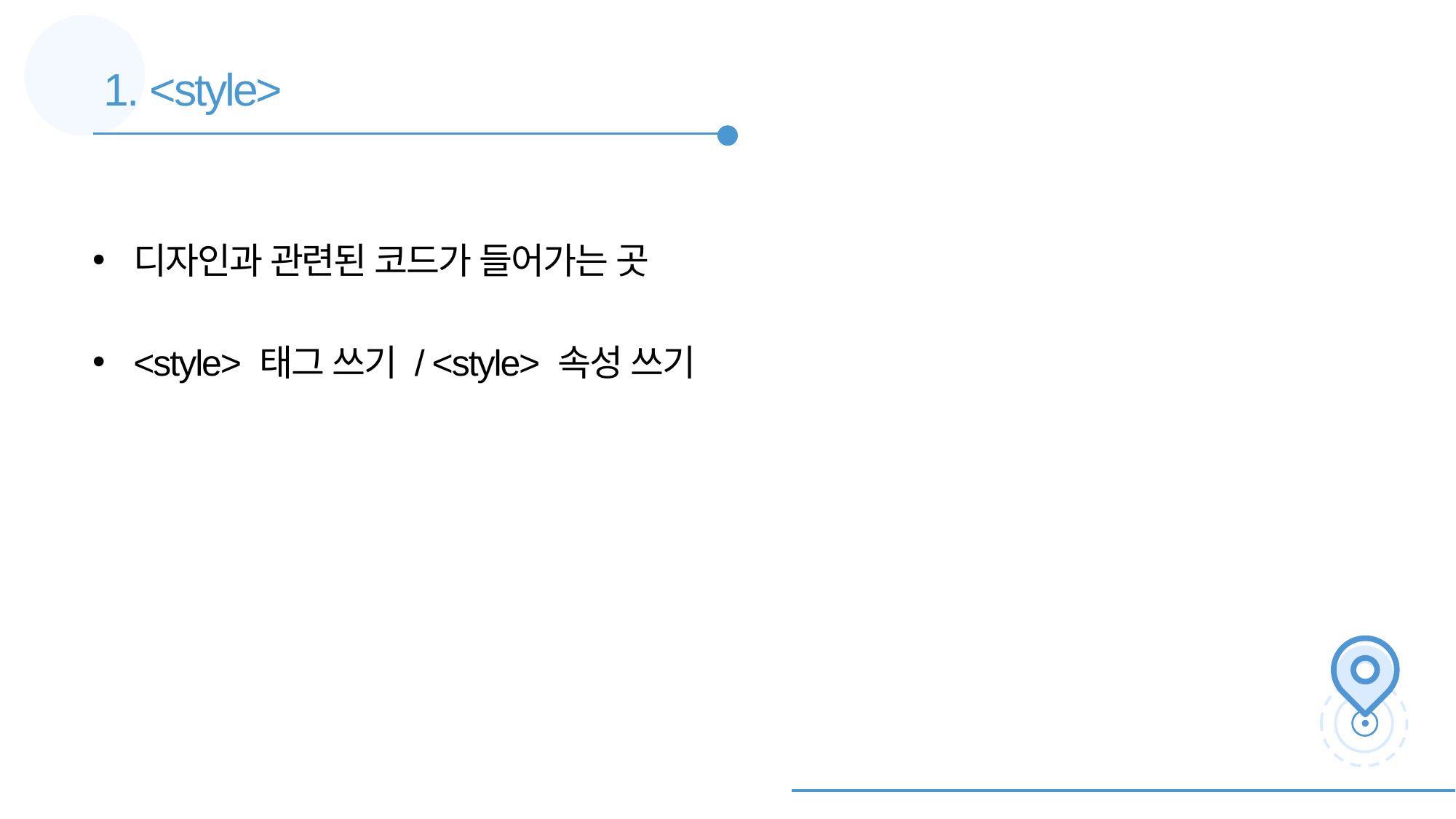

1. <style>

디자인과 관련된 코드가 들어가는 곳

<style> 태그 쓰기 / <style> 속성 쓰기